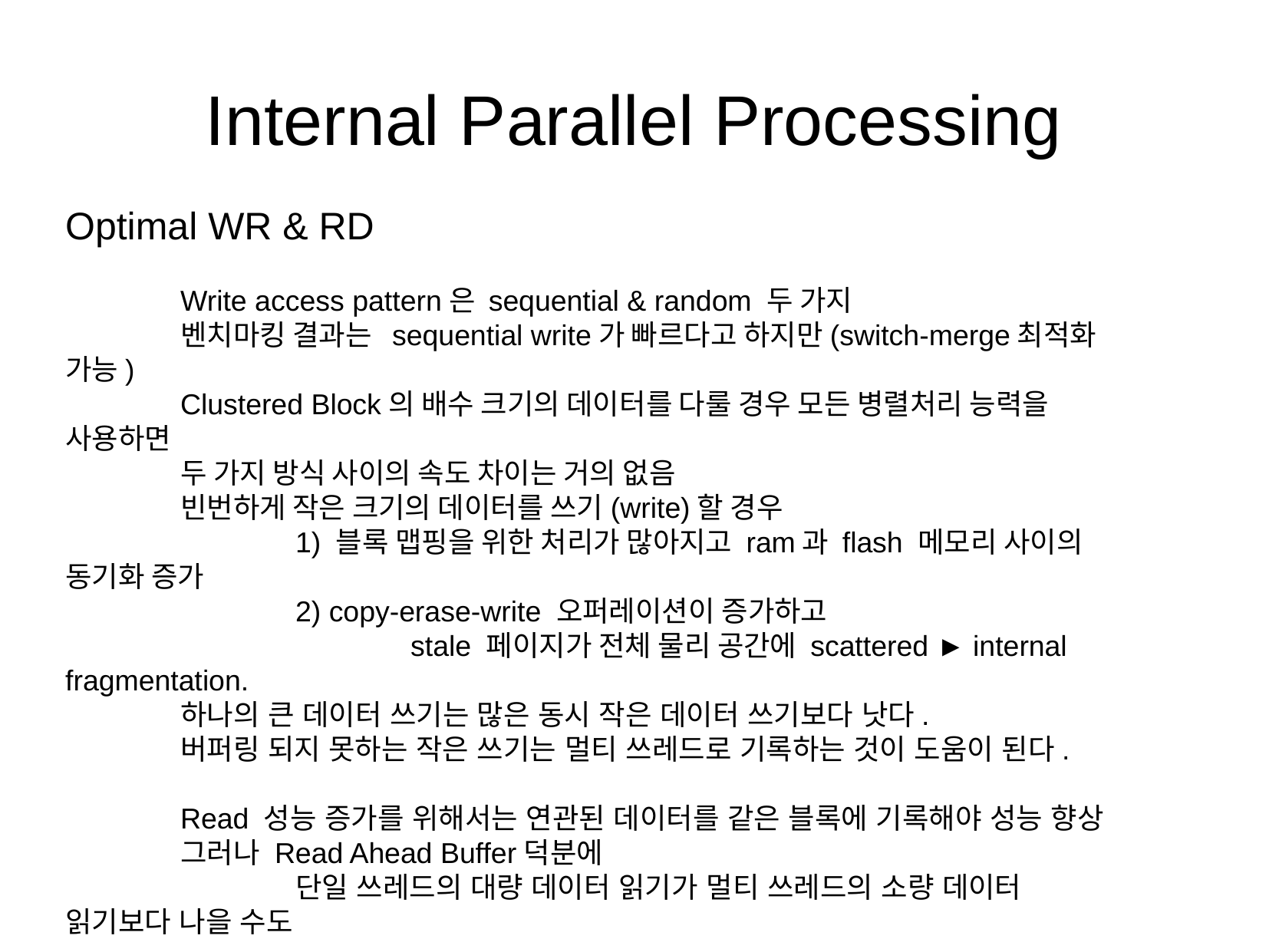

Internal Parallel Processing
Optimal WR & RD

	Write access pattern은 sequential & random 두 가지
	벤치마킹 결과는  sequential write가 빠르다고 하지만(switch-merge최적화 가능)
	Clustered Block의 배수 크기의 데이터를 다룰 경우 모든 병렬처리 능력을 사용하면
	두 가지 방식 사이의 속도 차이는 거의 없음
	빈번하게 작은 크기의 데이터를 쓰기(write)할 경우
		1) 블록 맵핑을 위한 처리가 많아지고 ram과 flash 메모리 사이의 동기화 증가
		2) copy-erase-write 오퍼레이션이 증가하고
			stale 페이지가 전체 물리 공간에 scattered ► internal fragmentation.
	하나의 큰 데이터 쓰기는 많은 동시 작은 데이터 쓰기보다 낫다.
	버퍼링 되지 못하는 작은 쓰기는 멀티 쓰레드로 기록하는 것이 도움이 된다.

	Read 성능 증가를 위해서는 연관된 데이터를 같은 블록에 기록해야 성능 향상
	그러나 Read Ahead Buffer덕분에
		단일 쓰레드의 대량 데이터 읽기가 멀티 쓰레드의 소량 데이터 읽기보다 나을 수도